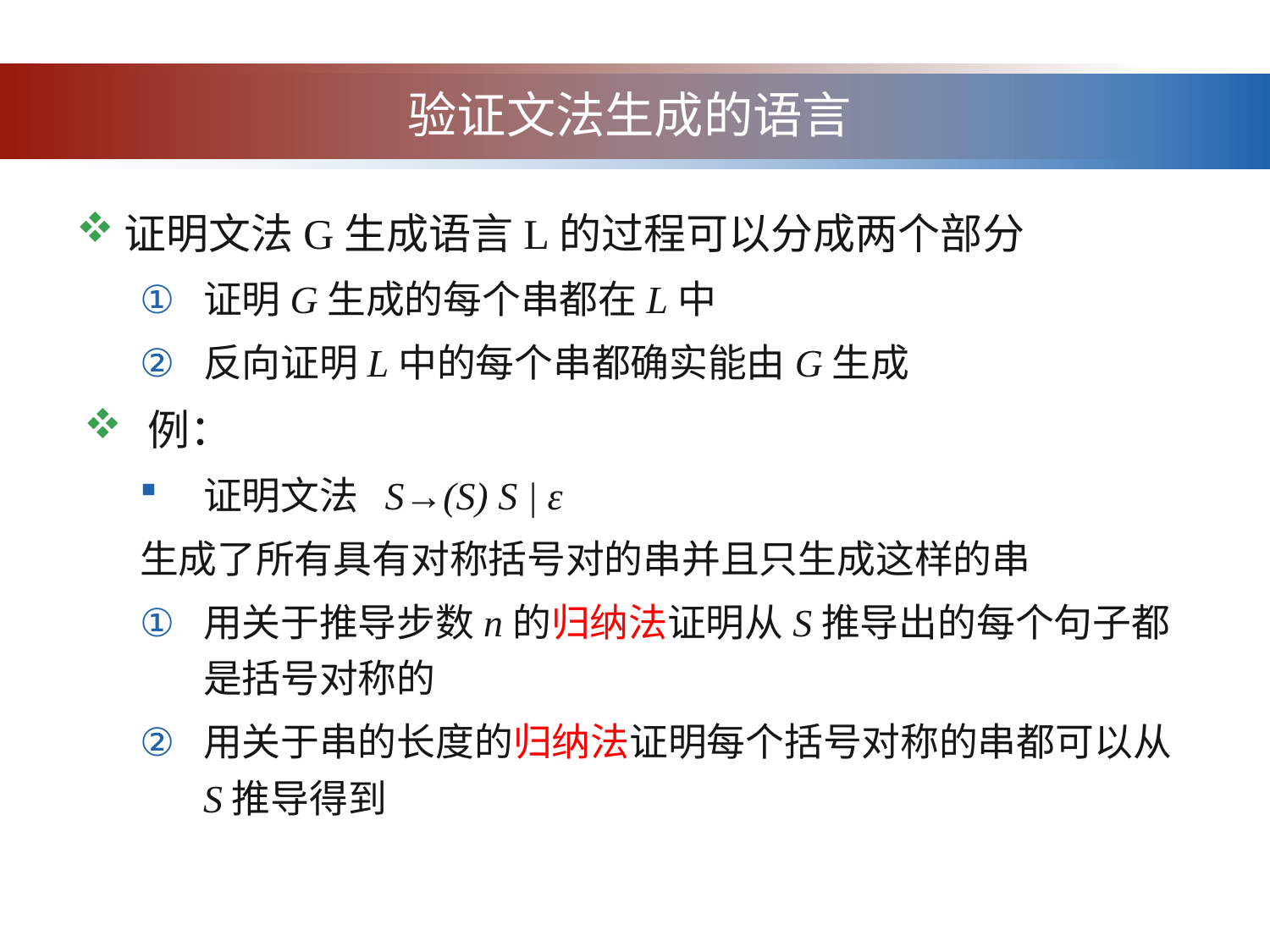

# 验证文法生成的语言
证明文法G生成语言L的过程可以分成两个部分
证明G生成的每个串都在L中
反向证明L中的每个串都确实能由G生成
例：
证明文法  S→(S) S | ε
生成了所有具有对称括号对的串并且只生成这样的串
用关于推导步数n的归纳法证明从S推导出的每个句子都是括号对称的
用关于串的长度的归纳法证明每个括号对称的串都可以从S推导得到